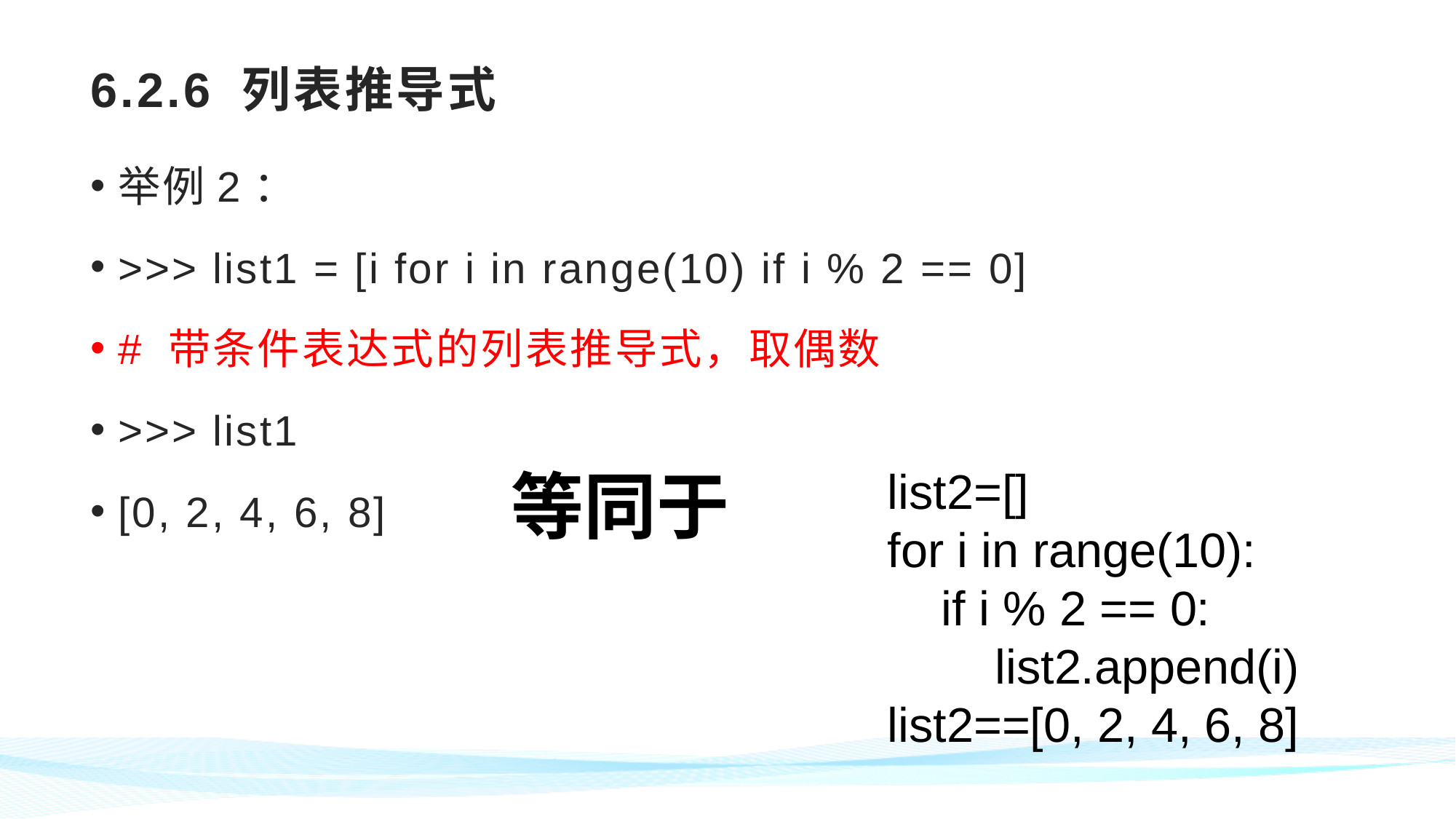

# 6.2.6 列表推导式
举例2：
>>> list1 = [i for i in range(10) if i % 2 == 0]
# 带条件表达式的列表推导式，取偶数
>>> list1
[0, 2, 4, 6, 8]

等同于
list2=[]
for i in range(10):
    if i % 2 == 0:
        list2.append(i)
list2==[0, 2, 4, 6, 8]
39